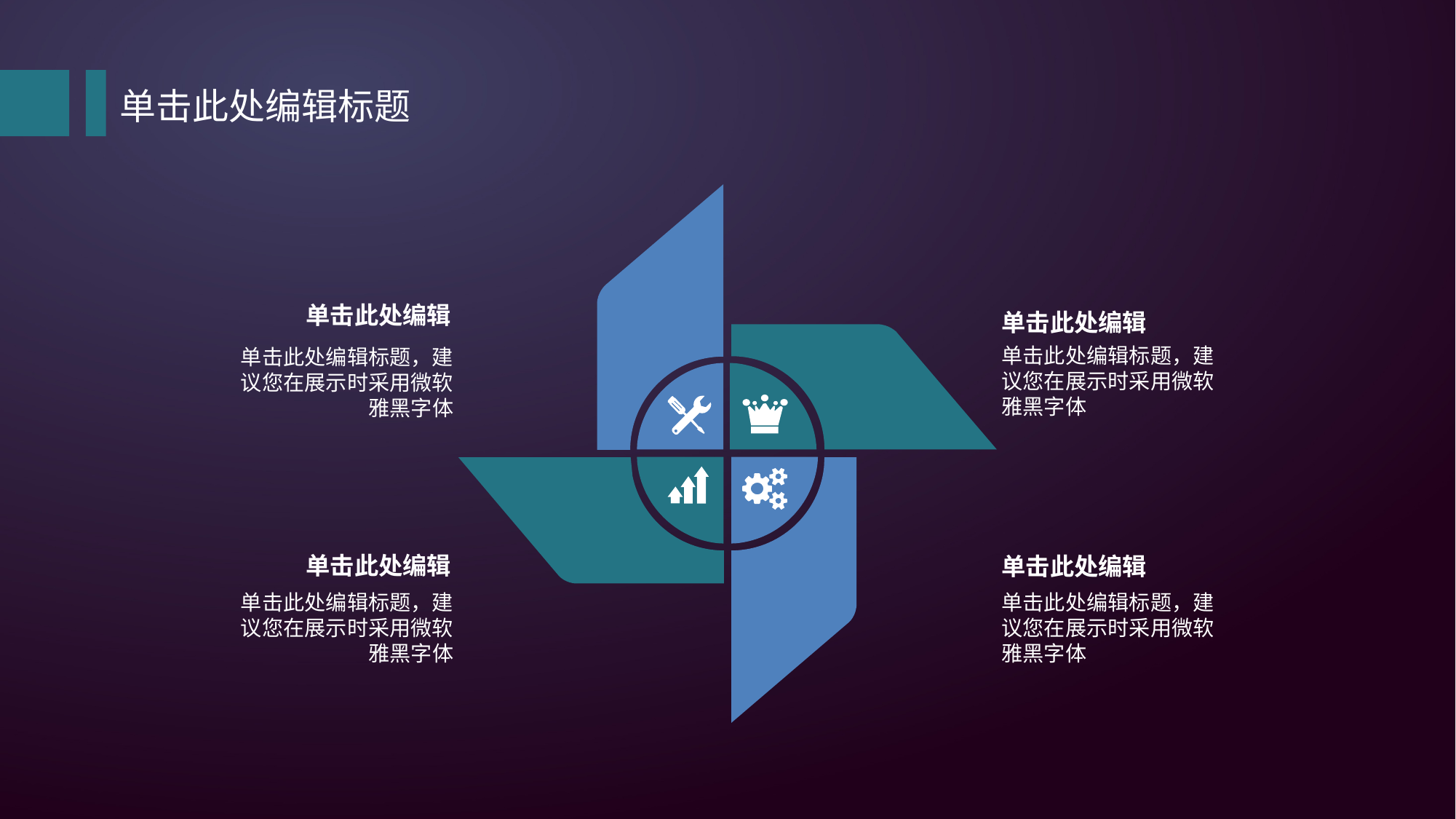

单击此处编辑标题

单击此处编辑
单击此处编辑

单击此处编辑标题，建议您在展示时采用微软雅黑字体
单击此处编辑标题，建议您在展示时采用微软雅黑字体

单击此处编辑
单击此处编辑
单击此处编辑标题，建议您在展示时采用微软雅黑字体
单击此处编辑标题，建议您在展示时采用微软雅黑字体